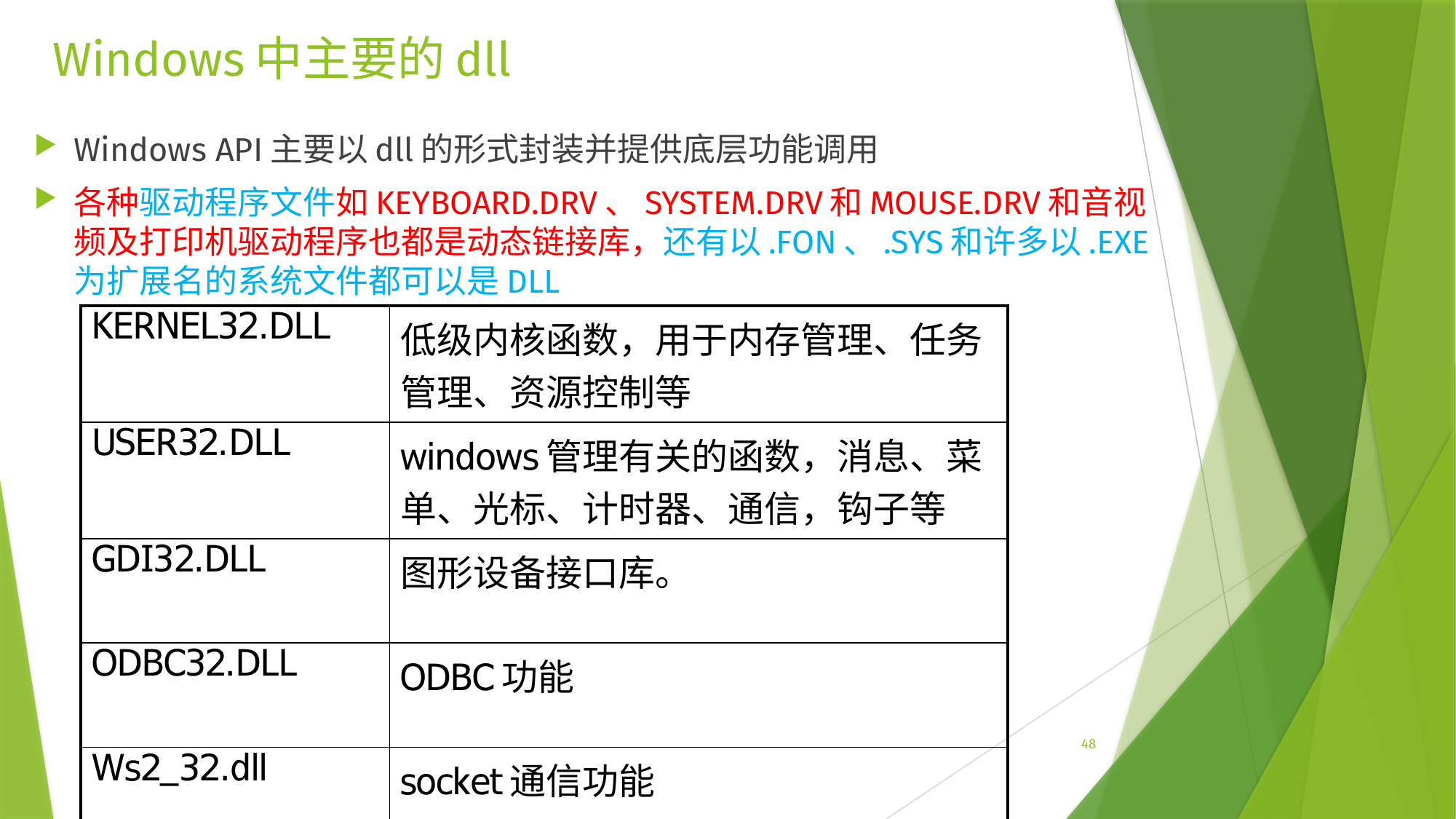

# Windows中主要的dll
Windows API主要以dll的形式封装并提供底层功能调用
各种驱动程序文件如KEYBOARD.DRV、SYSTEM.DRV和MOUSE.DRV和音视频及打印机驱动程序也都是动态链接库，还有以.FON、.SYS和许多以.EXE为扩展名的系统文件都可以是DLL
| KERNEL32.DLL | 低级内核函数，用于内存管理、任务管理、资源控制等 |
| --- | --- |
| USER32.DLL | windows管理有关的函数，消息、菜单、光标、计时器、通信，钩子等 |
| GDI32.DLL | 图形设备接口库。 |
| ODBC32.DLL | ODBC功能 |
| Ws2\_32.dll | socket通信功能 |
48